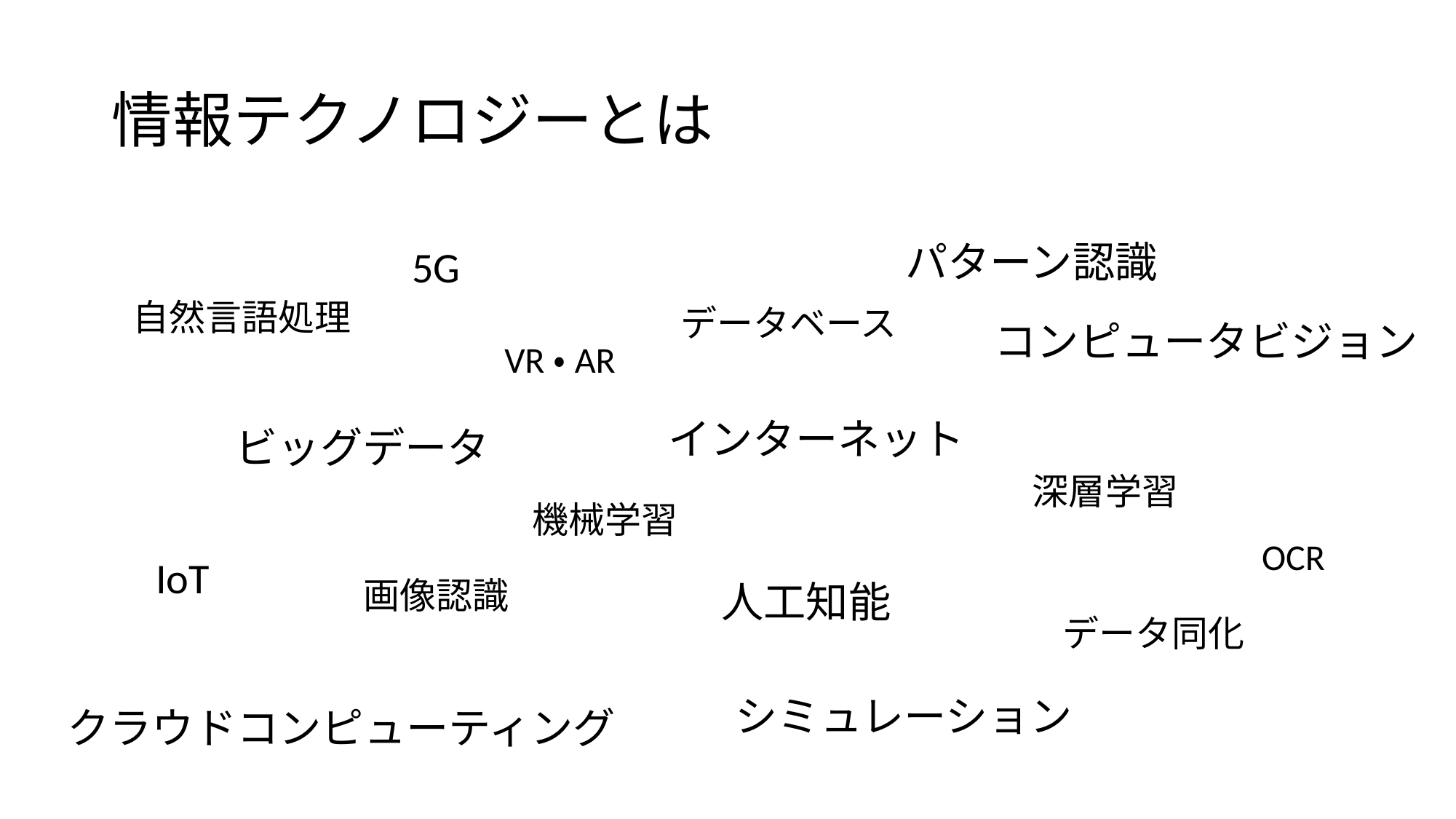

# 情報テクノロジーとは
パターン認識
5G
自然言語処理
データベース
コンピュータビジョン
VR・AR
インターネット
ビッグデータ
深層学習

機械学習
OCR
IoT
画像認識
人工知能
データ同化
シミュレーション
クラウドコンピューティング